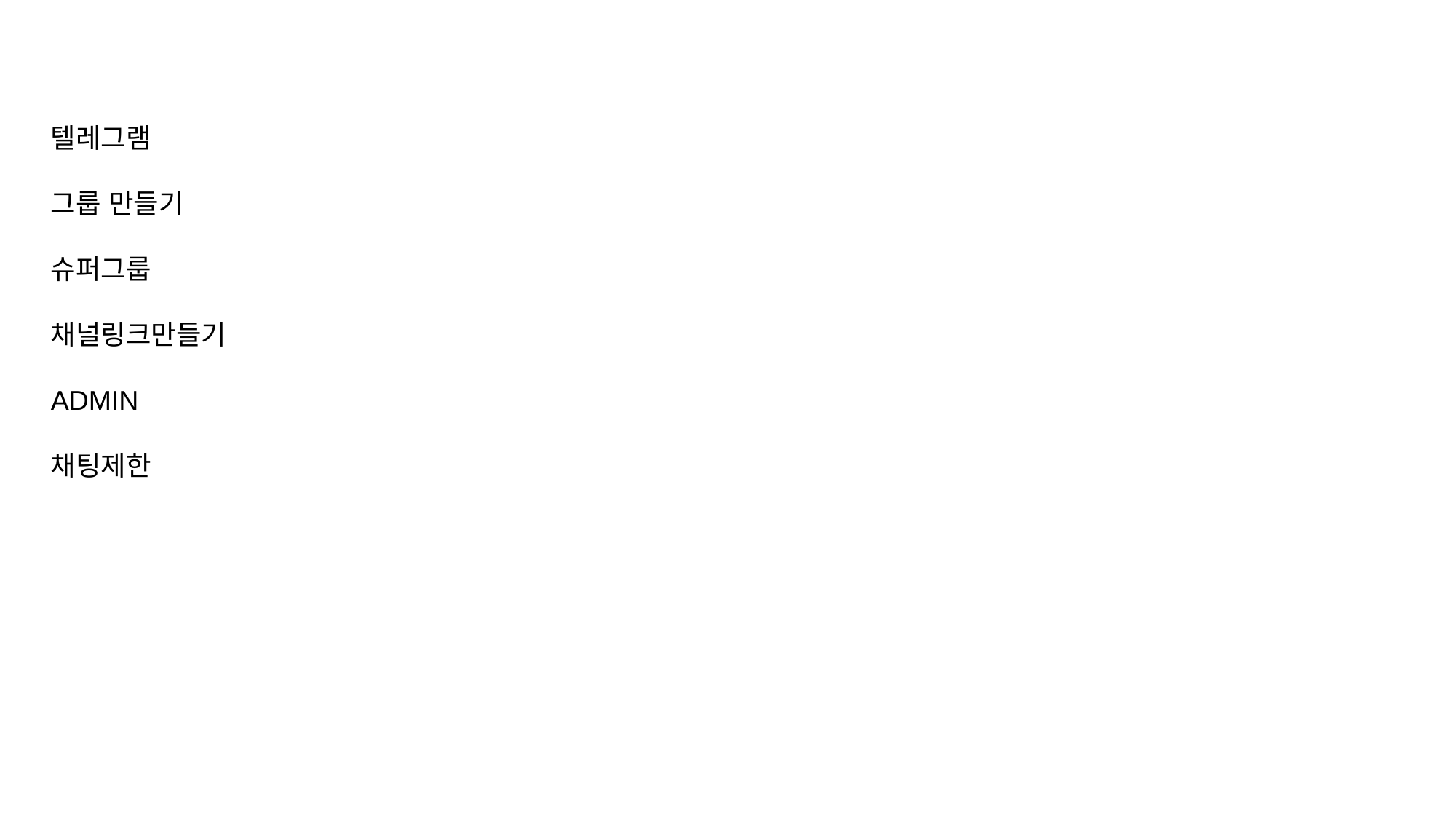

텔레그램

그룹 만들기

슈퍼그룹

채널링크만들기

ADMIN
채팅제한